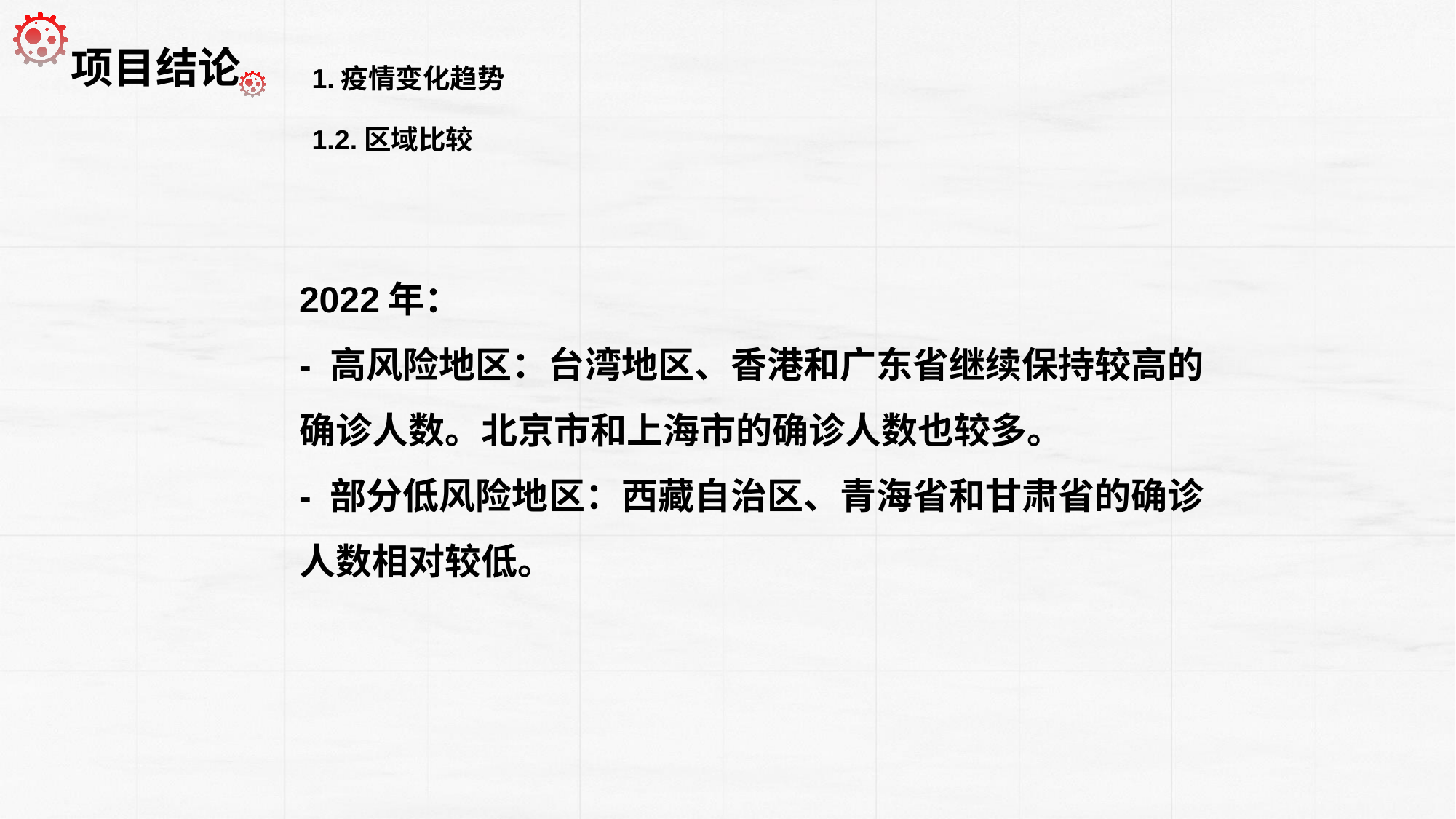

1.疫情变化趋势
 项目结论

1.2.区域比较
2022年：
- 高风险地区：台湾地区、香港和广东省继续保持较高的确诊人数。北京市和上海市的确诊人数也较多。
- 部分低风险地区：西藏自治区、青海省和甘肃省的确诊人数相对较低。